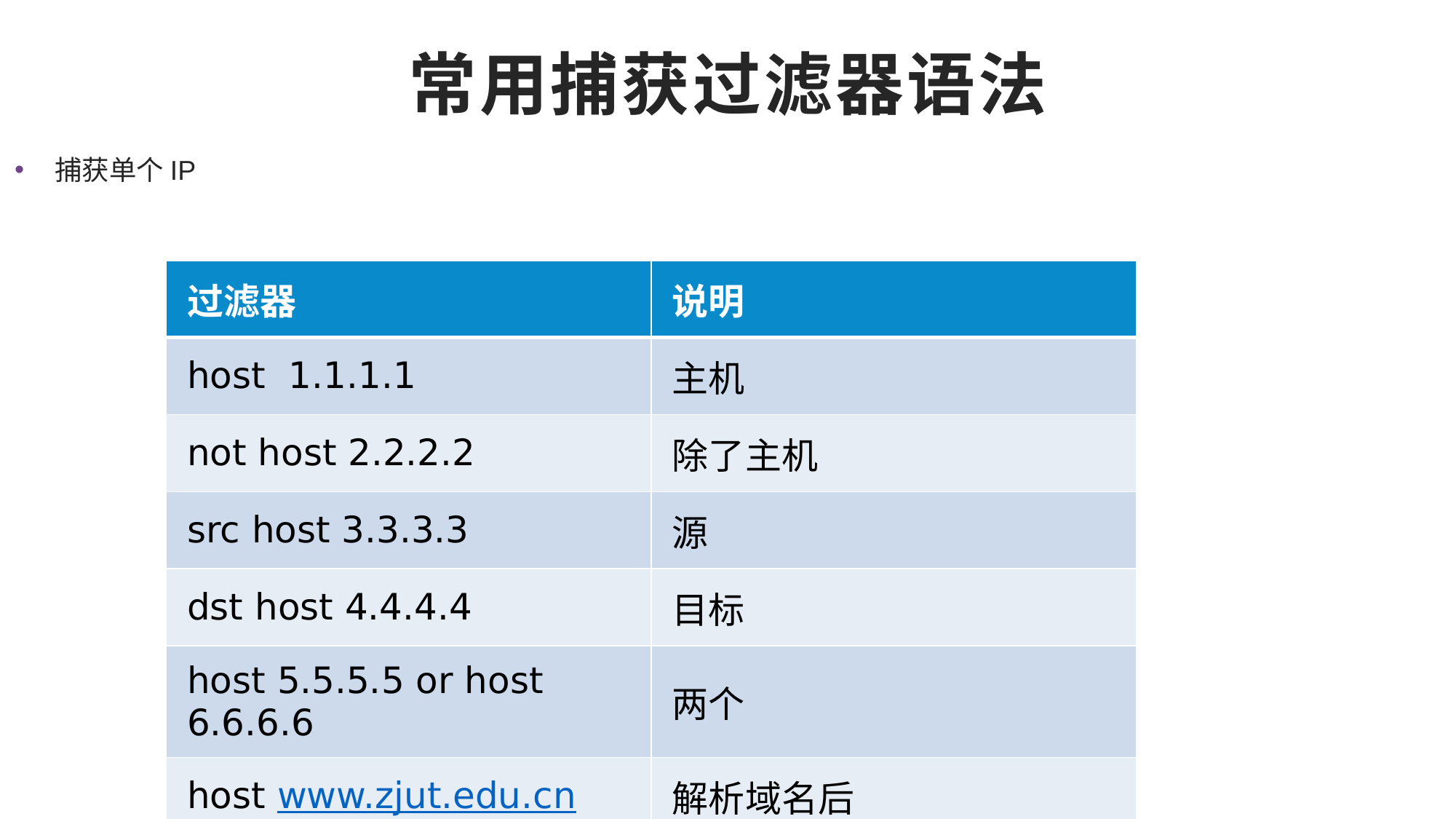

# 常用捕获过滤器语法
 捕获单个IP
| 过滤器 | 说明 |
| --- | --- |
| host 1.1.1.1 | 主机 |
| not host 2.2.2.2 | 除了主机 |
| src host 3.3.3.3 | 源 |
| dst host 4.4.4.4 | 目标 |
| host 5.5.5.5 or host 6.6.6.6 | 两个 |
| host www.zjut.edu.cn | 解析域名后 |